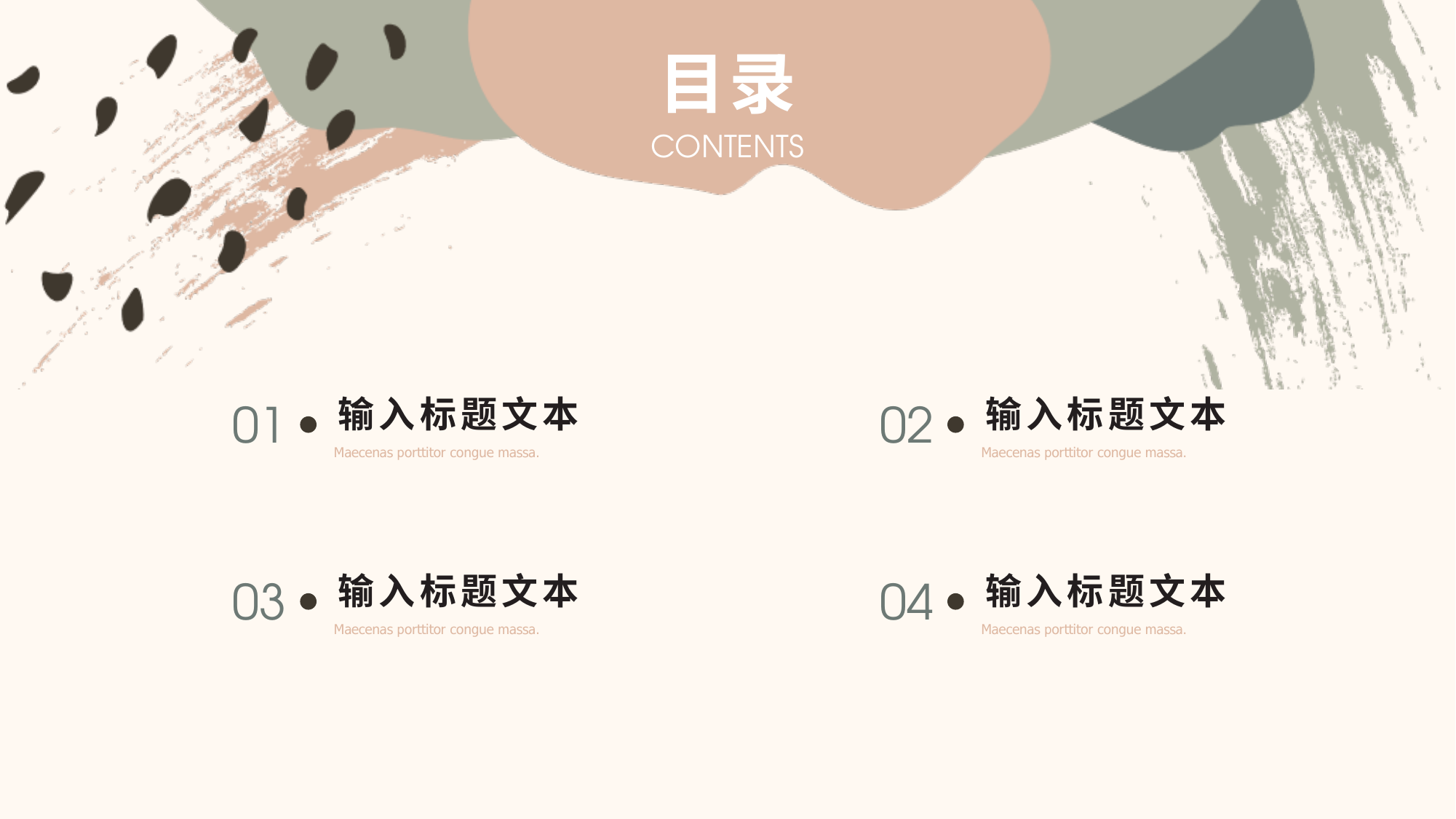

目录
CONTENTS
输入标题文本
输入标题文本
01
02

Maecenas porttitor congue massa.
Maecenas porttitor congue massa.
输入标题文本
输入标题文本
03
04

Maecenas porttitor congue massa.
Maecenas porttitor congue massa.